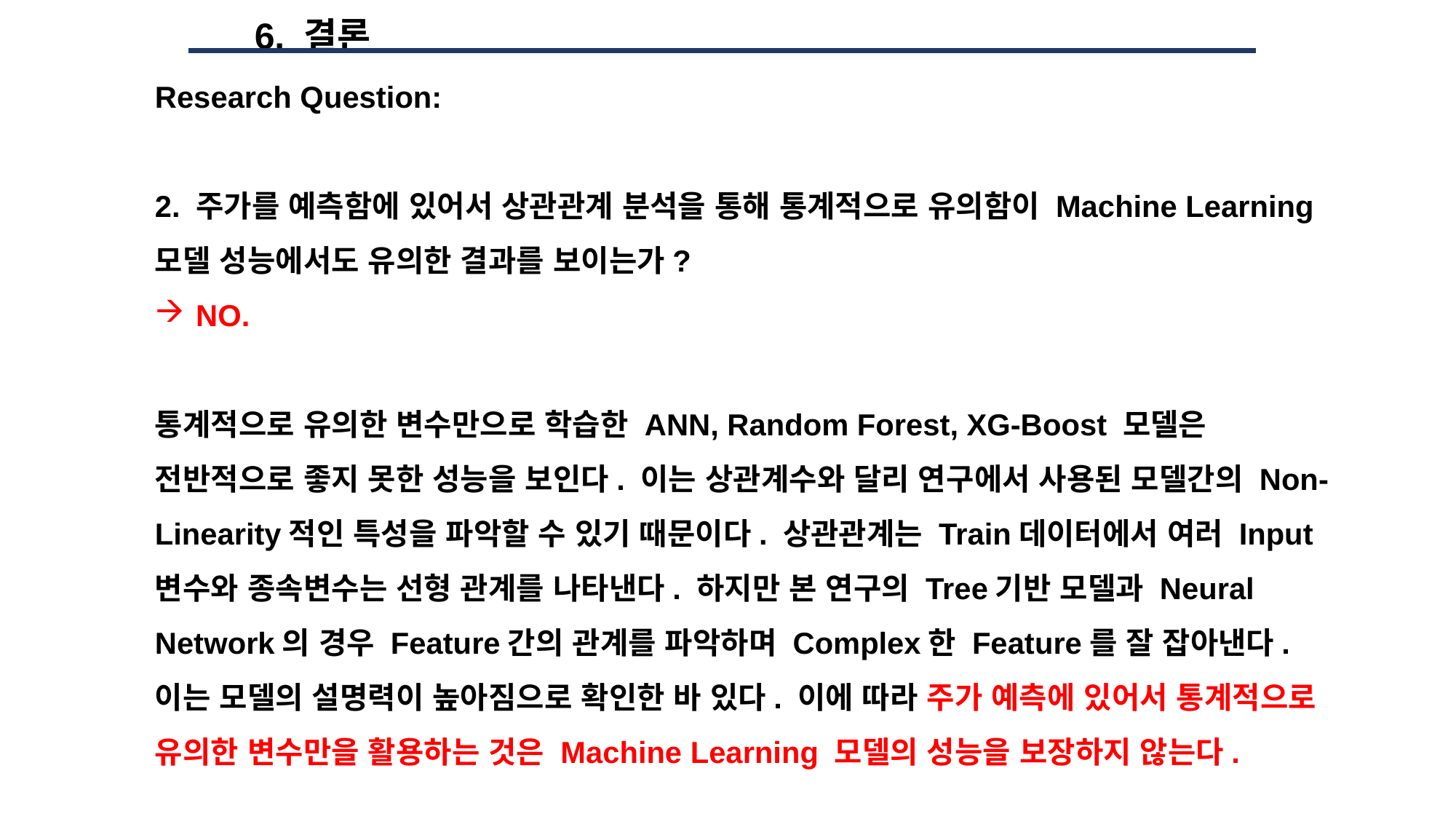

6. 결론
Research Question:

2. 주가를 예측함에 있어서 상관관계 분석을 통해 통계적으로 유의함이 Machine Learning 모델 성능에서도 유의한 결과를 보이는가?
NO.

통계적으로 유의한 변수만으로 학습한 ANN, Random Forest, XG-Boost 모델은 전반적으로 좋지 못한 성능을 보인다. 이는 상관계수와 달리 연구에서 사용된 모델간의 Non-Linearity적인 특성을 파악할 수 있기 때문이다. 상관관계는 Train데이터에서 여러 Input 변수와 종속변수는 선형 관계를 나타낸다. 하지만 본 연구의 Tree기반 모델과 Neural Network의 경우 Feature간의 관계를 파악하며 Complex한 Feature를 잘 잡아낸다. 이는 모델의 설명력이 높아짐으로 확인한 바 있다. 이에 따라 주가 예측에 있어서 통계적으로 유의한 변수만을 활용하는 것은 Machine Learning 모델의 성능을 보장하지 않는다.